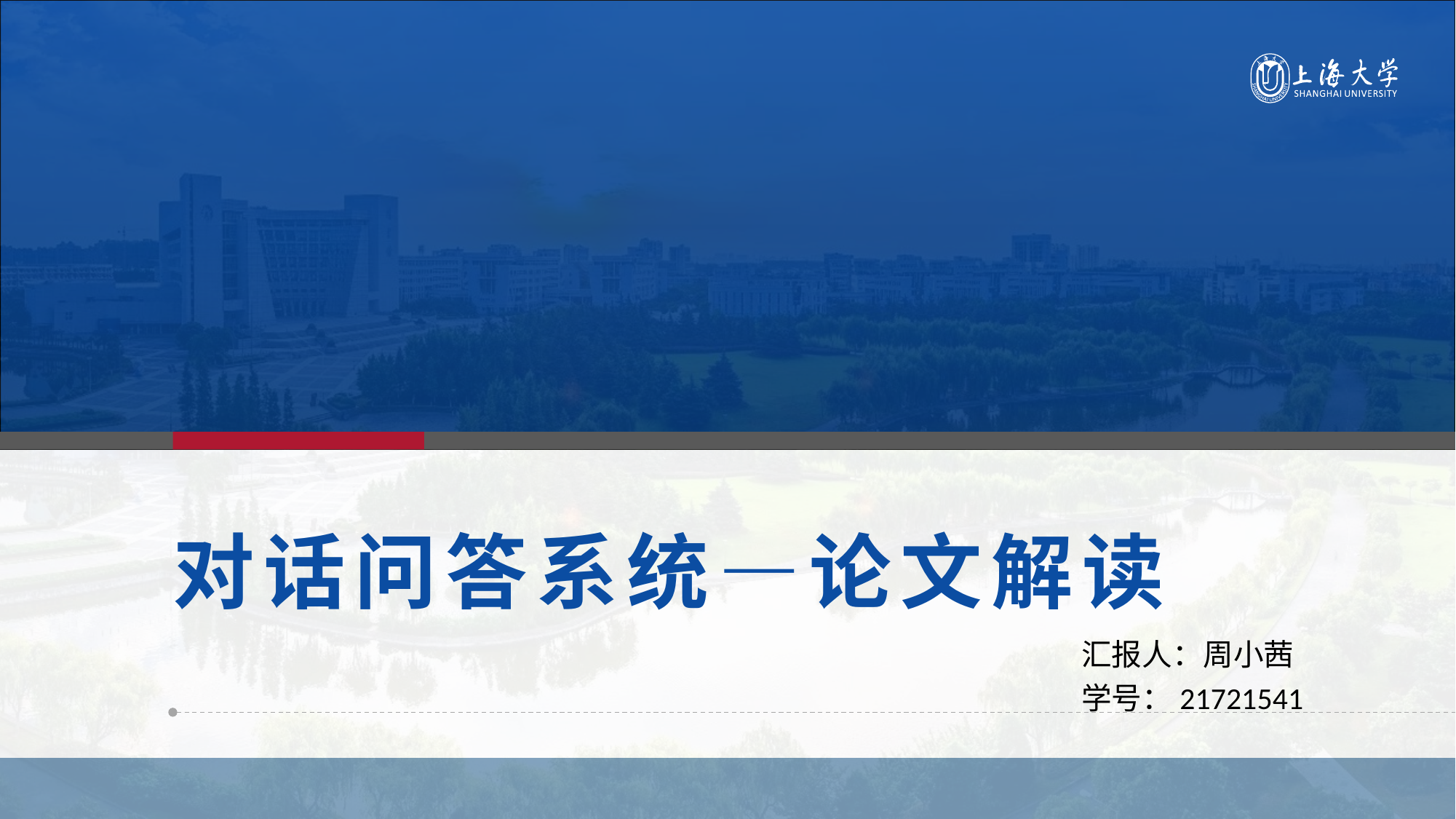

右键单击左侧缩略图→版式→选择【其他过渡页形式】
06
# 对话问答系统—论文解读
汇报人：周小茜
学号：21721541